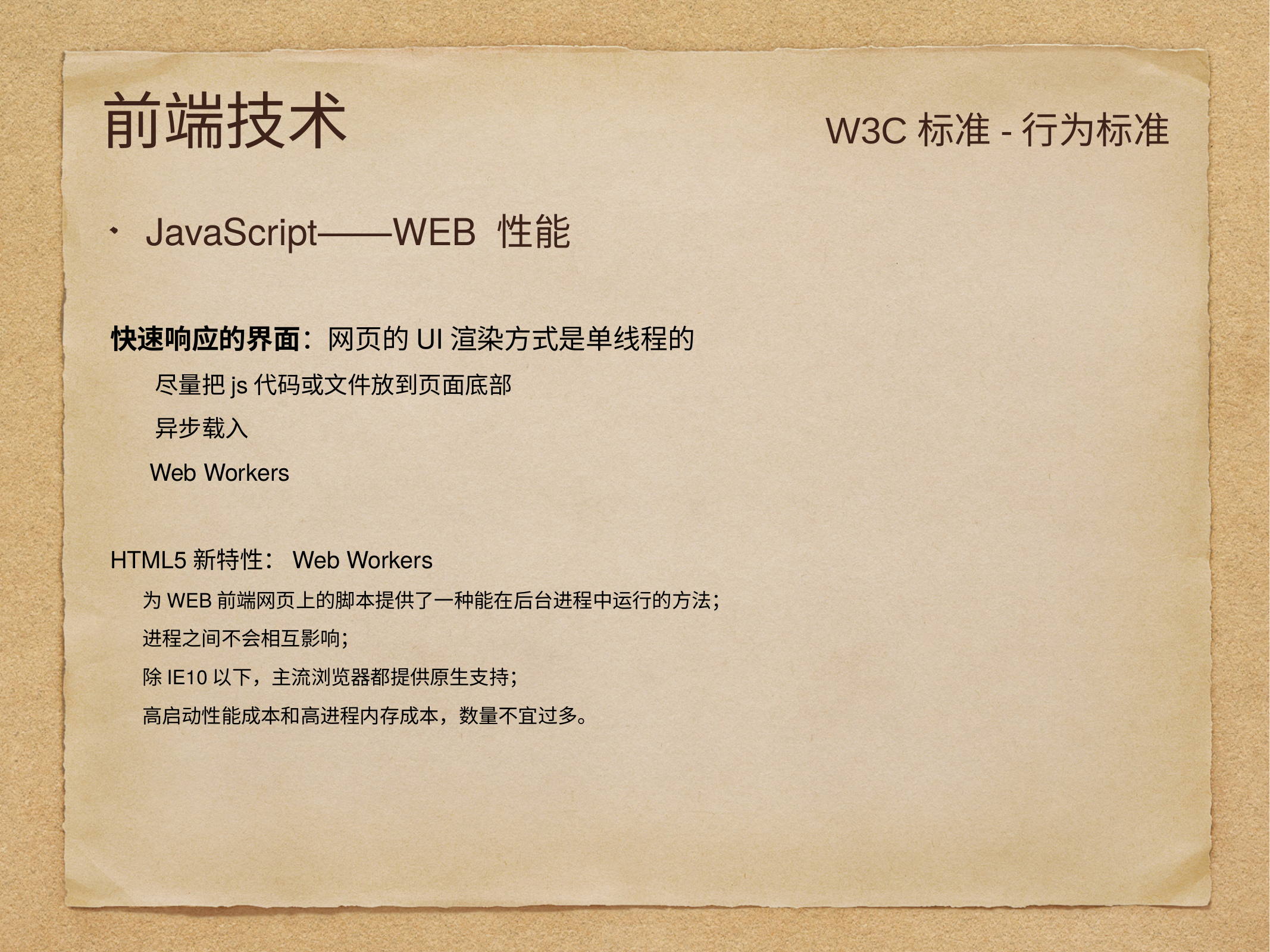

# 前端技术
W3C标准-行为标准
JavaScript——WEB 性能

快速响应的界面：网页的UI渲染方式是单线程的
      尽量把js代码或文件放到页面底部
      异步载入
      Web Workers

HTML5新特性：Web Workers
     为WEB前端网页上的脚本提供了一种能在后台进程中运行的方法；
     进程之间不会相互影响；
     除IE10以下，主流浏览器都提供原生支持；
     高启动性能成本和高进程内存成本，数量不宜过多。